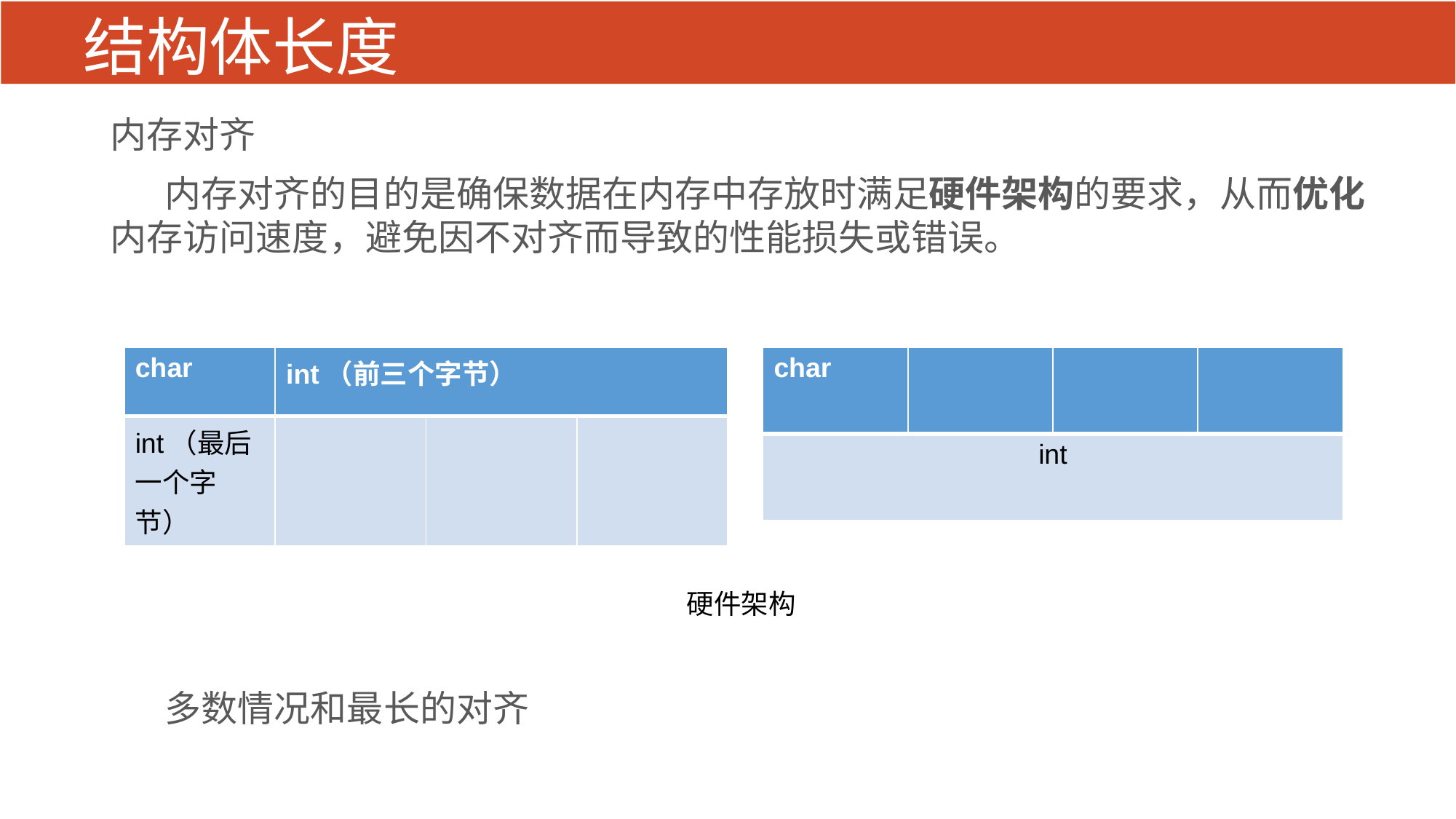

# 结构体长度
内存对齐
内存对齐的目的是确保数据在内存中存放时满足硬件架构的要求，从而优化内存访问速度，避免因不对齐而导致的性能损失或错误。

多数情况和最长的对齐

| char | int（前三个字节） |  |  |
| --- | --- | --- | --- |
| int（最后一个字节） |  |  |  |
| char |  |  |  |
| --- | --- | --- | --- |
| int |  |  |  |
硬件架构